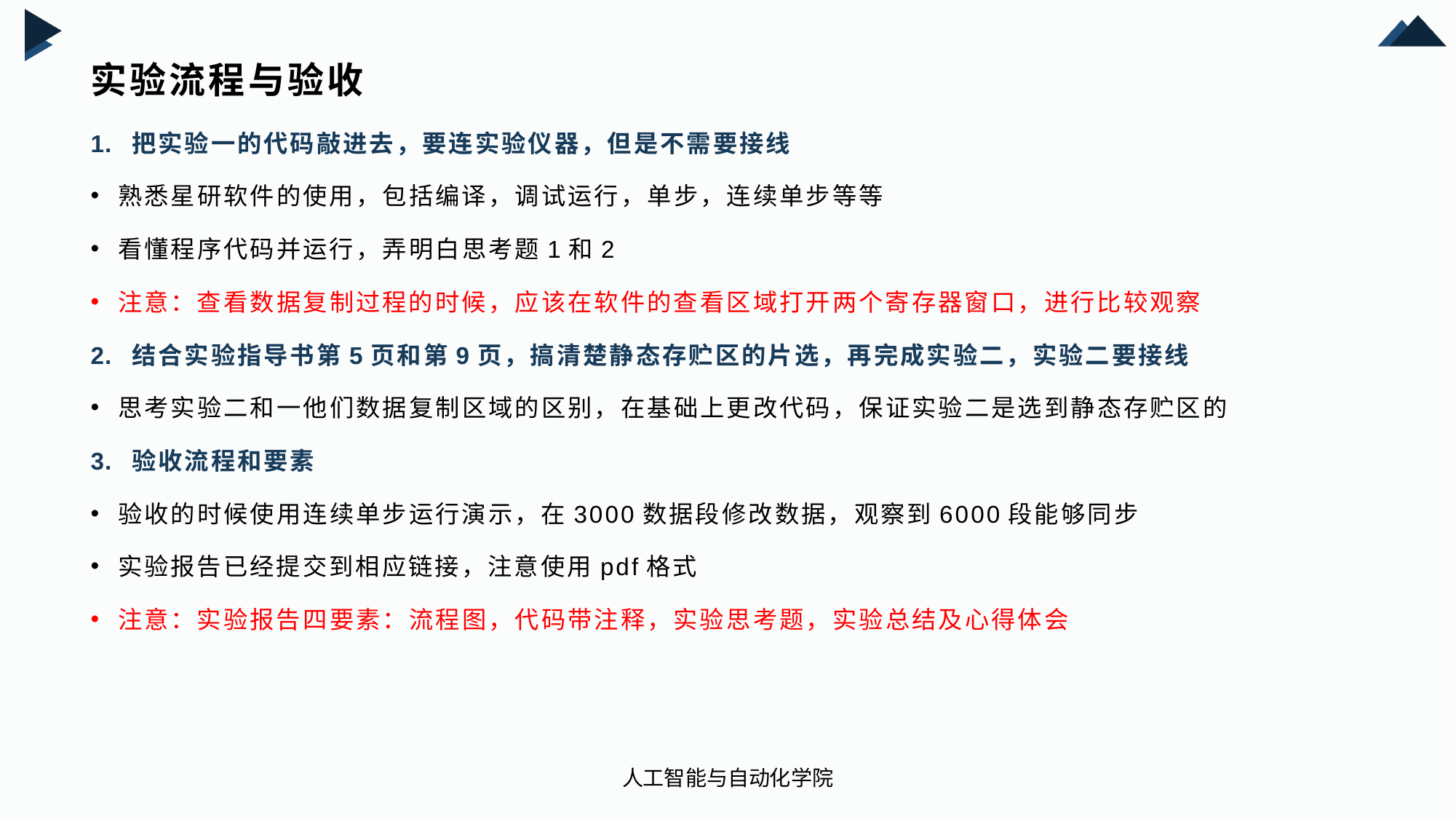

# 实验流程与验收
把实验一的代码敲进去，要连实验仪器，但是不需要接线
熟悉星研软件的使用，包括编译，调试运行，单步，连续单步等等
看懂程序代码并运行，弄明白思考题1和2
注意：查看数据复制过程的时候，应该在软件的查看区域打开两个寄存器窗口，进行比较观察
结合实验指导书第5页和第9页，搞清楚静态存贮区的片选，再完成实验二，实验二要接线
思考实验二和一他们数据复制区域的区别，在基础上更改代码，保证实验二是选到静态存贮区的
验收流程和要素
验收的时候使用连续单步运行演示，在3000数据段修改数据，观察到6000段能够同步
实验报告已经提交到相应链接，注意使用pdf格式
注意：实验报告四要素：流程图，代码带注释，实验思考题，实验总结及心得体会

人工智能与自动化学院
27